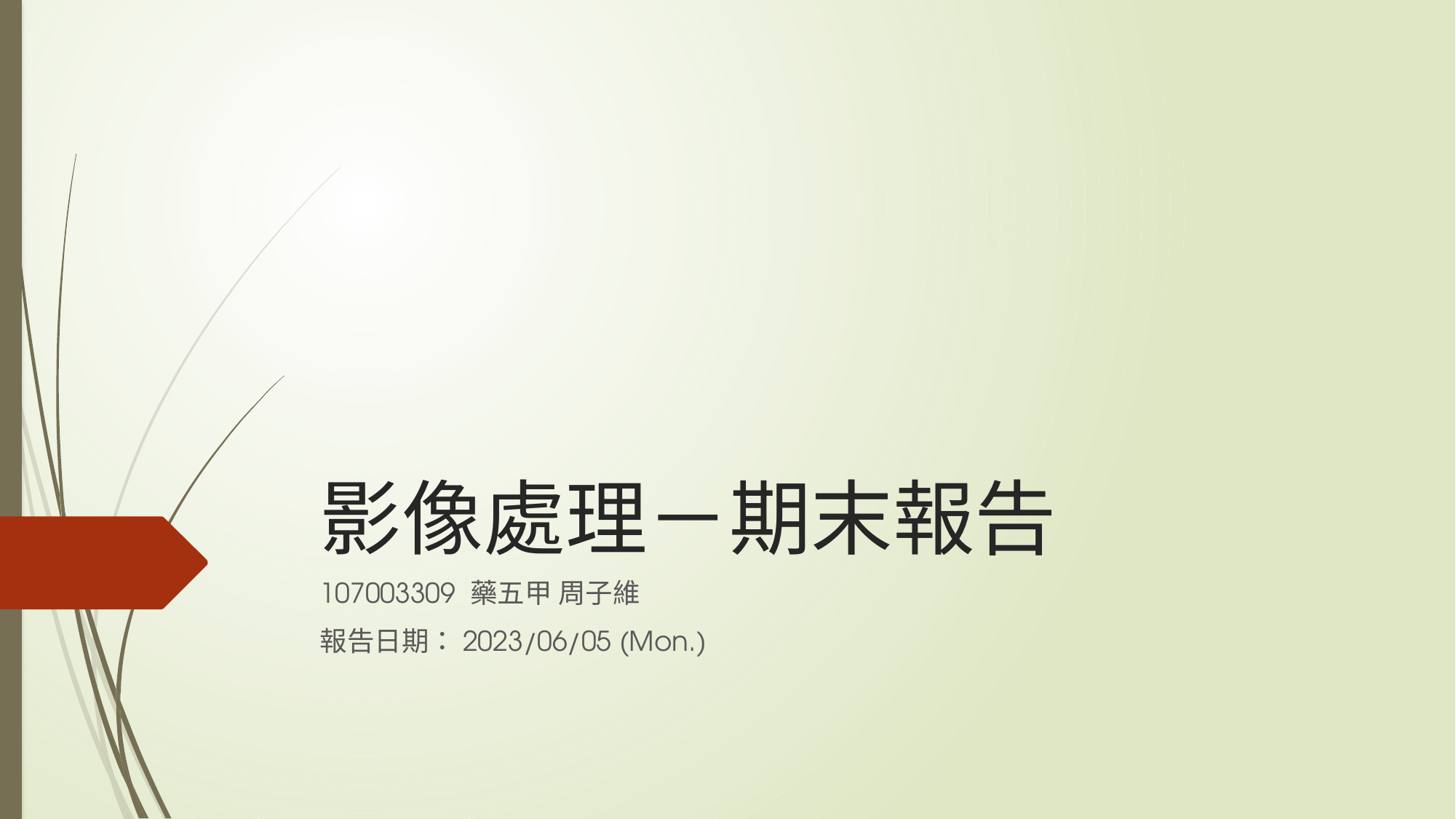

# 影像處理－期末報告
107003309 藥五甲 周子維
報告日期：2023/06/05 (Mon.)